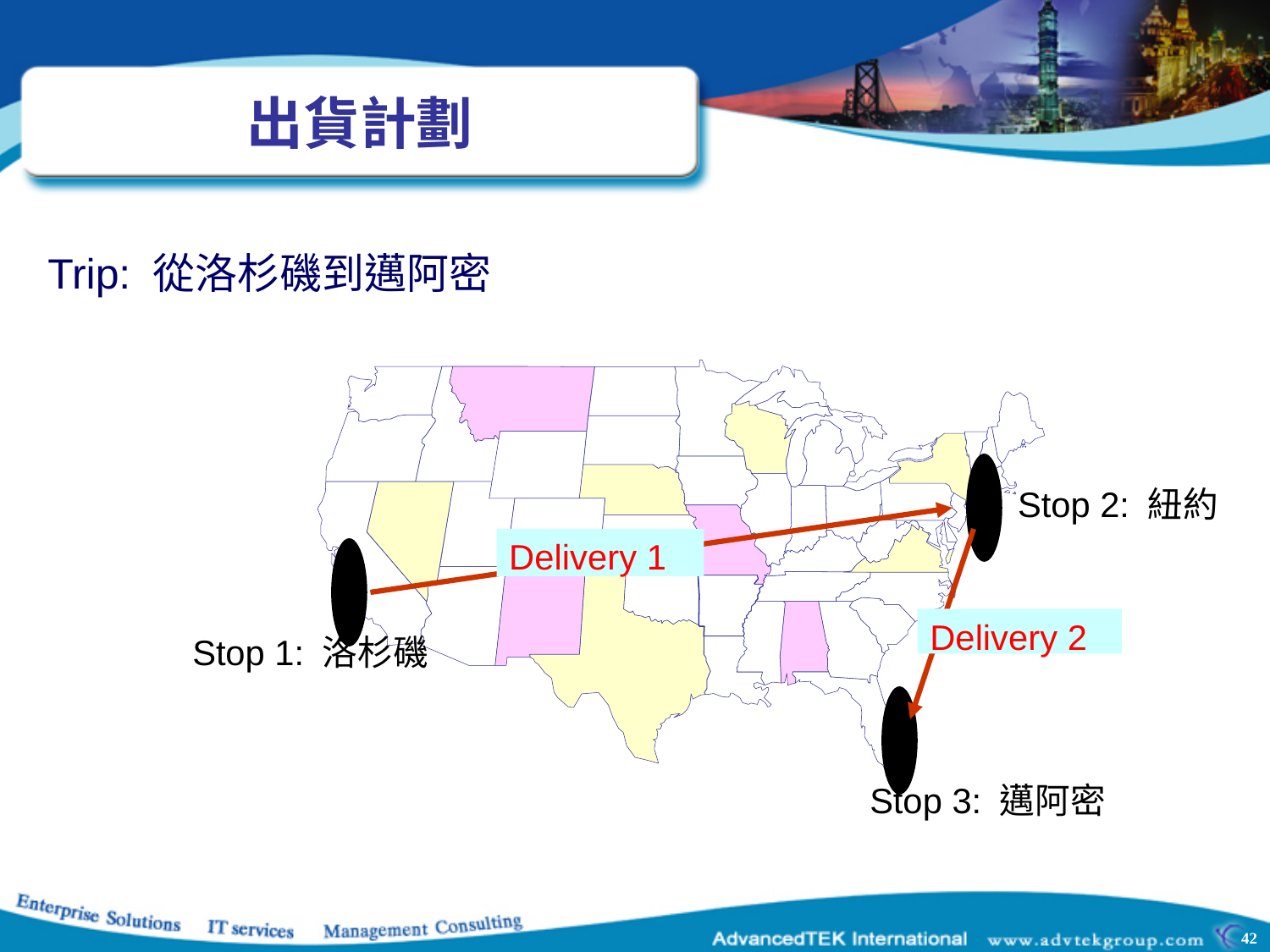

# 出貨計劃
Trip: 從洛杉磯到邁阿密

Stop 2: 紐約

Delivery 1

Delivery 2
Stop 1: 洛杉磯

Stop 3: 邁阿密
42